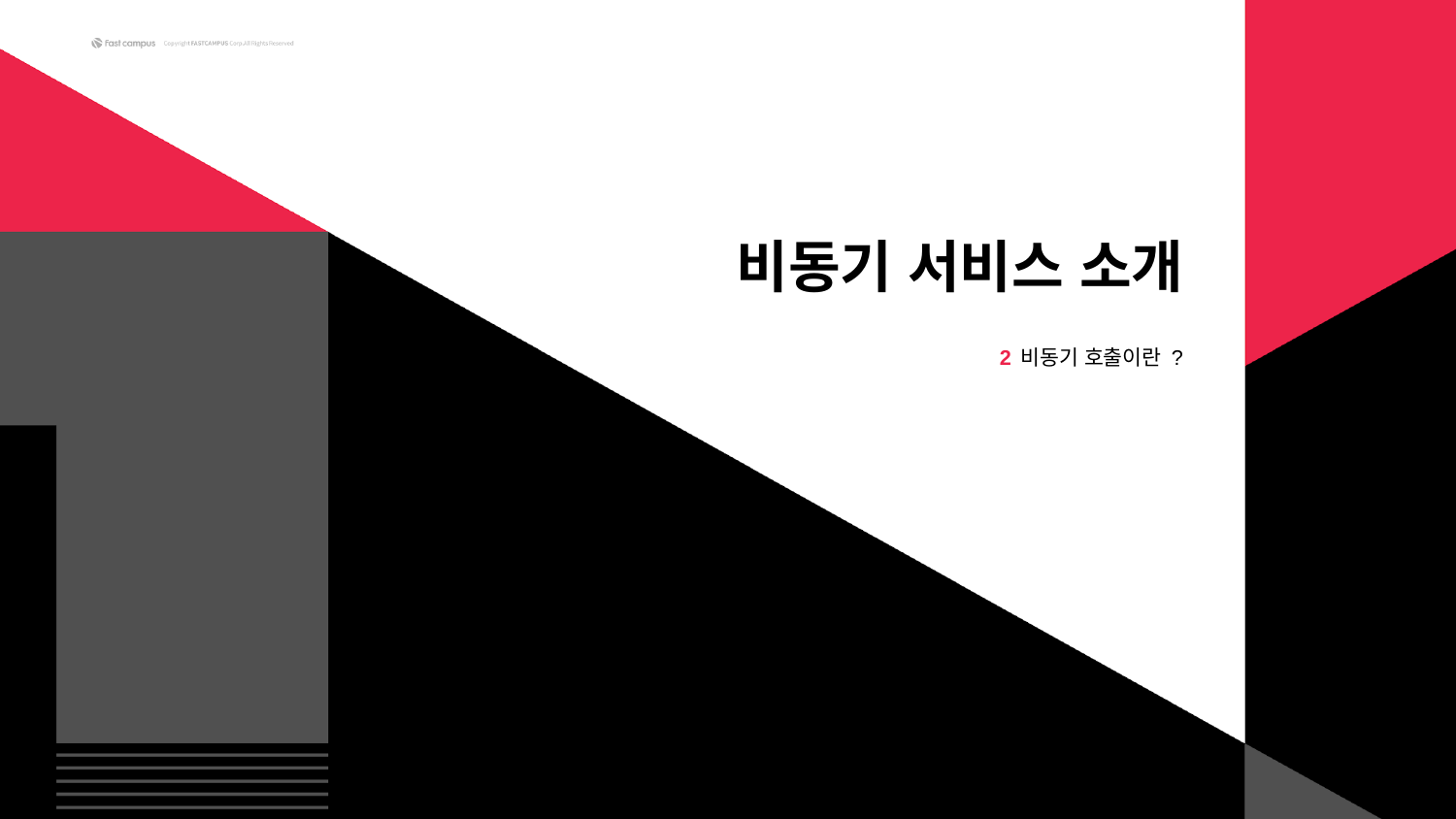

# 비동기 서비스 소개
2 비동기 호출이란 ?